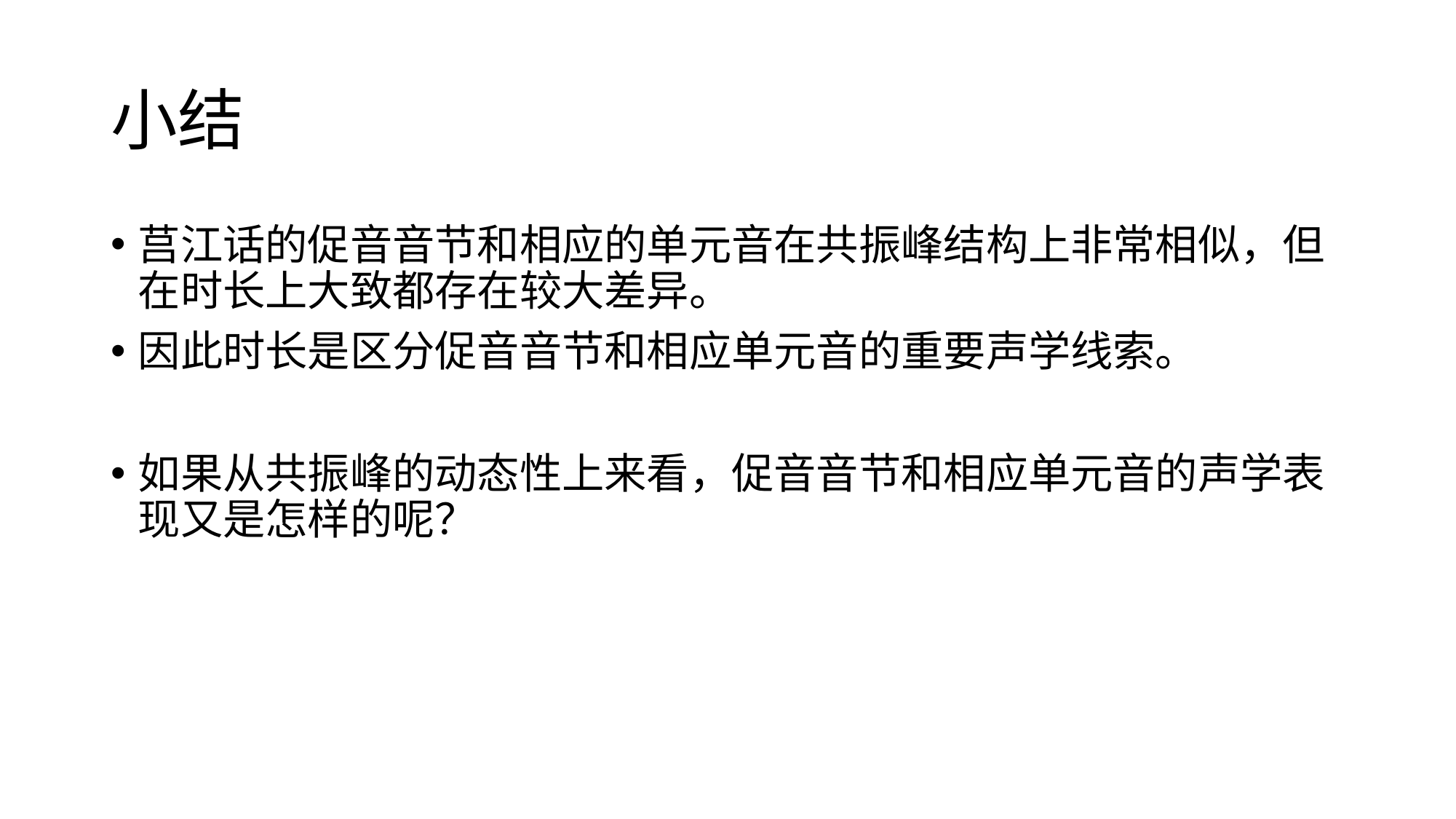

# 小结
莒江话的促音音节和相应的单元音在共振峰结构上非常相似，但在时长上大致都存在较大差异。
因此时长是区分促音音节和相应单元音的重要声学线索。

如果从共振峰的动态性上来看，促音音节和相应单元音的声学表现又是怎样的呢？